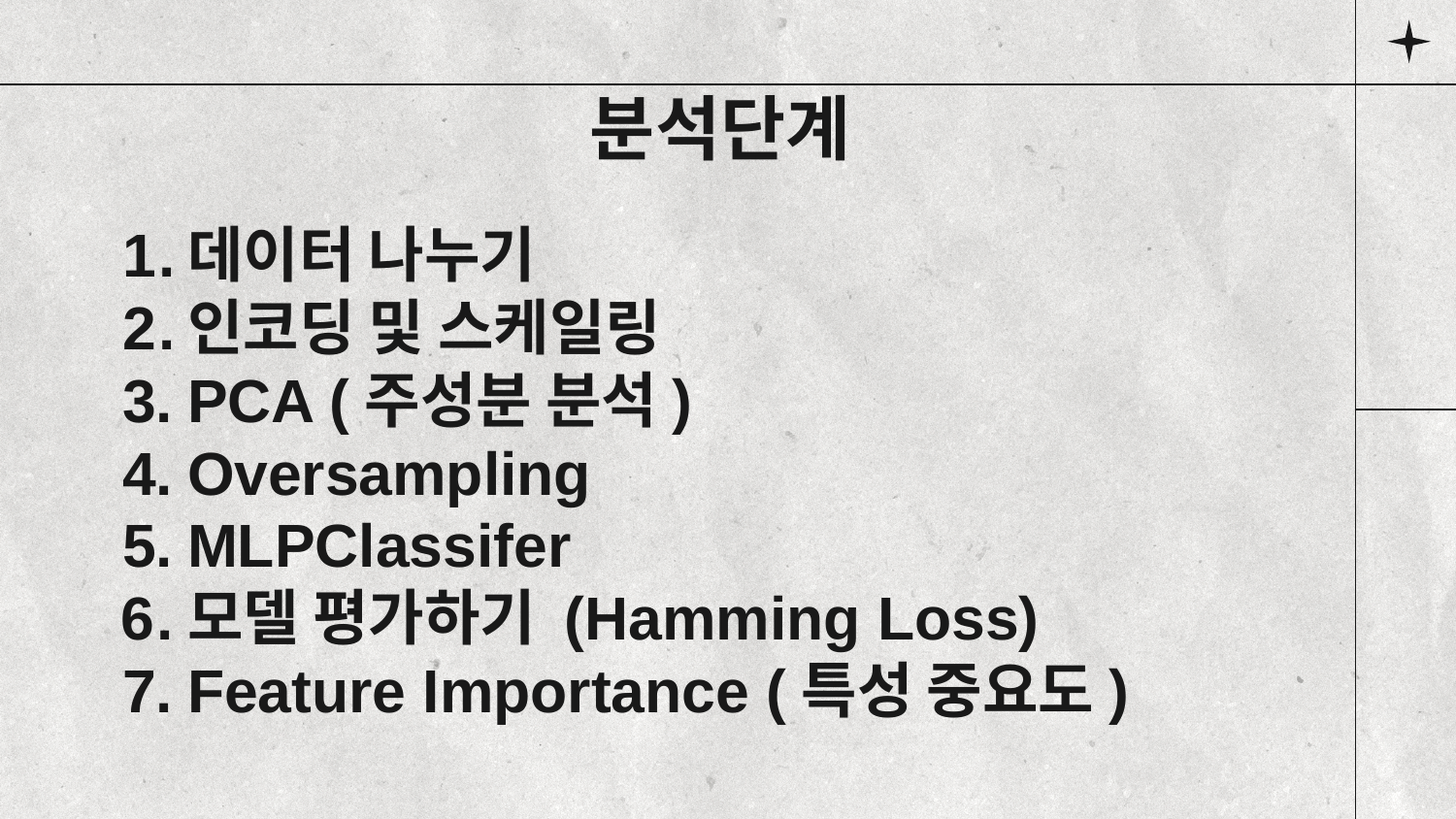

# 분석단계
데이터 나누기
인코딩 및 스케일링
PCA (주성분 분석)
Oversampling
MLPClassifer
모델 평가하기 (Hamming Loss)
Feature Importance (특성 중요도)